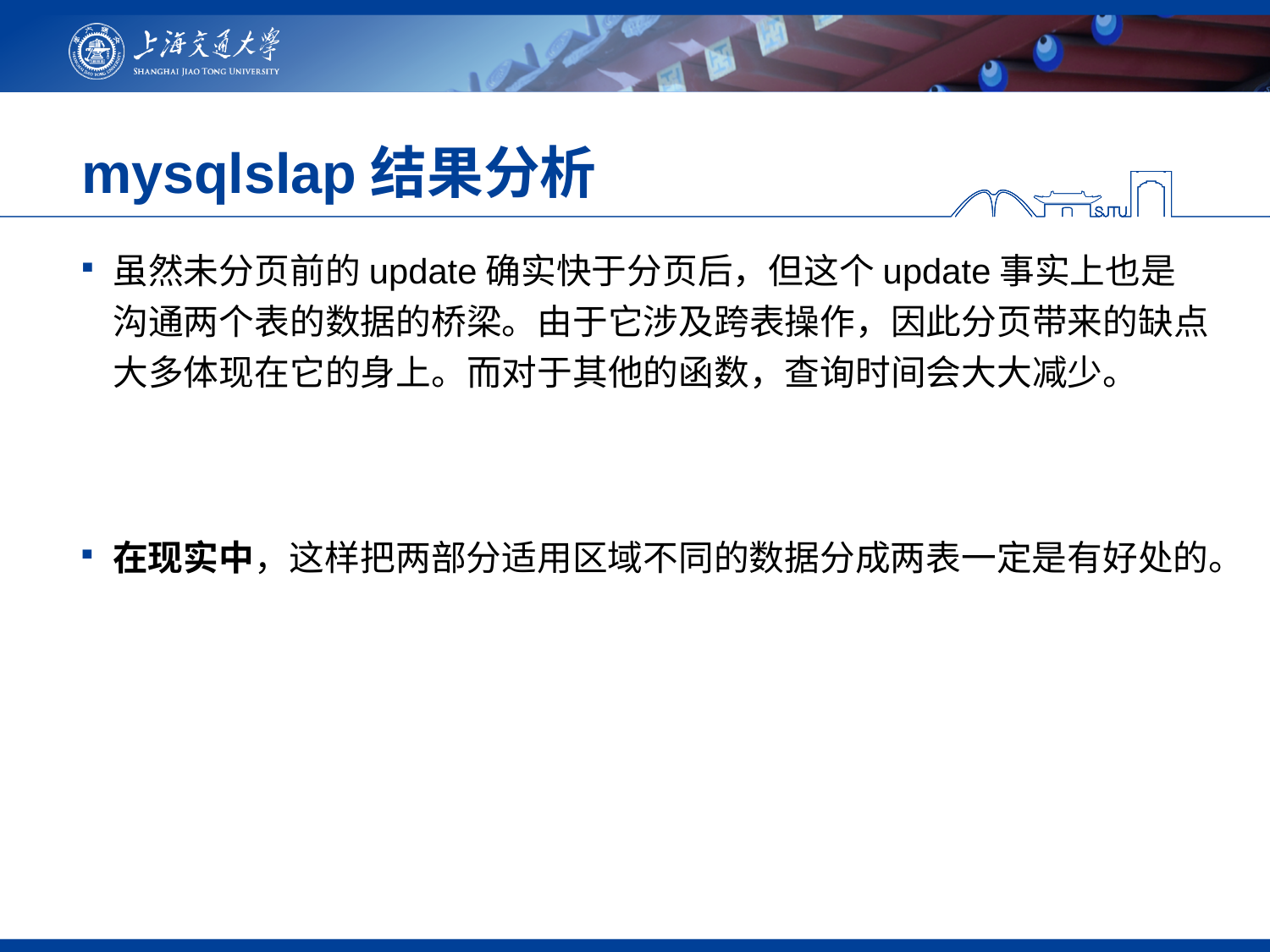

# mysqlslap结果分析
虽然未分页前的update确实快于分页后，但这个update事实上也是沟通两个表的数据的桥梁。由于它涉及跨表操作，因此分页带来的缺点大多体现在它的身上。而对于其他的函数，查询时间会大大减少。
在现实中，这样把两部分适用区域不同的数据分成两表一定是有好处的。